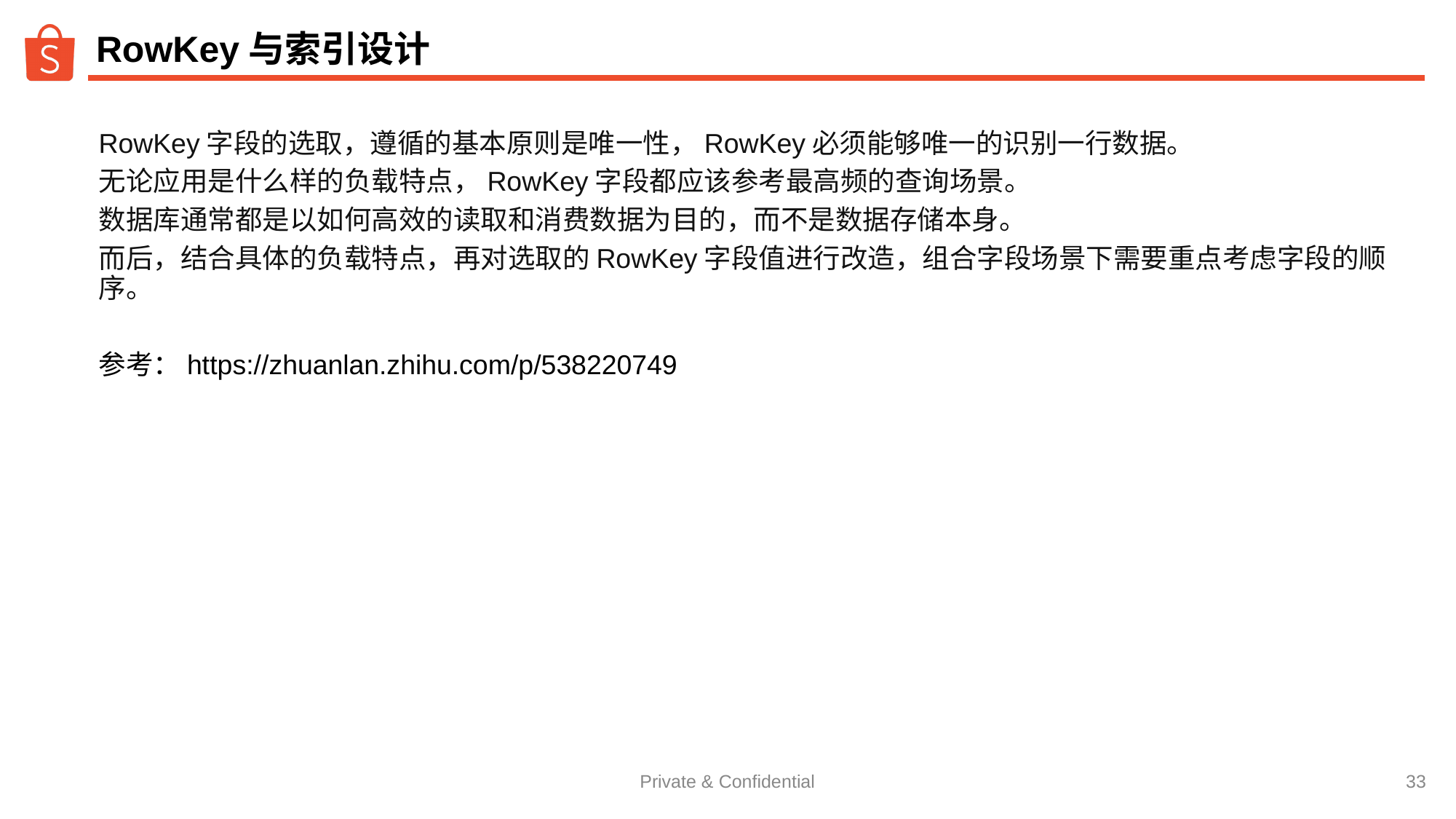

# RowKey与索引设计
RowKey字段的选取，遵循的基本原则是唯一性，RowKey必须能够唯一的识别一行数据。
无论应用是什么样的负载特点，RowKey字段都应该参考最高频的查询场景。
数据库通常都是以如何高效的读取和消费数据为目的，而不是数据存储本身。
而后，结合具体的负载特点，再对选取的RowKey字段值进行改造，组合字段场景下需要重点考虑字段的顺序。

参考：https://zhuanlan.zhihu.com/p/538220749
33
Private & Confidential